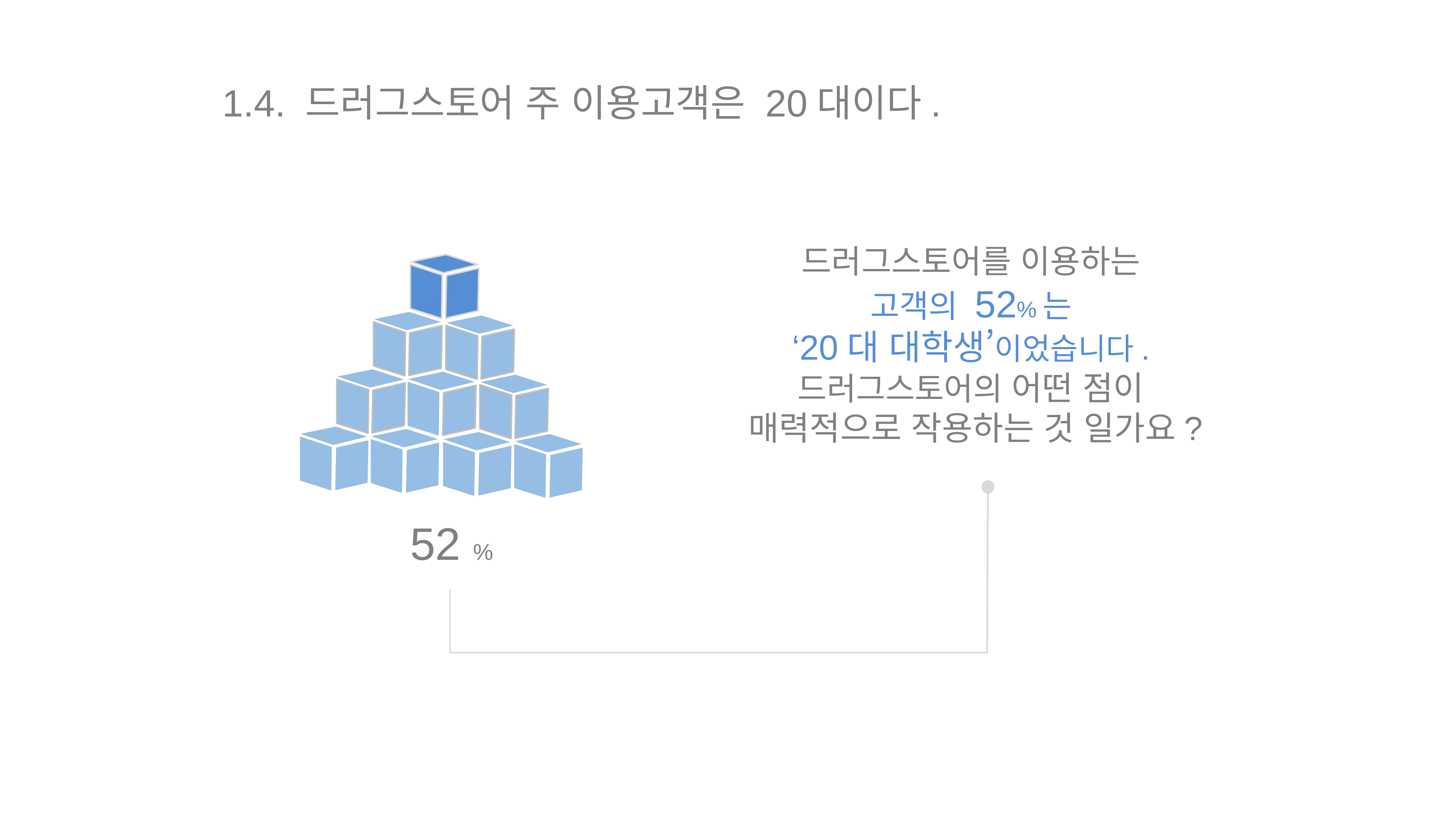

1.4. 드러그스토어 주 이용고객은 20대이다.
드러그스토어를 이용하는
고객의 52%는
‘20대 대학생’이었습니다.
드러그스토어의 어떤 점이
매력적으로 작용하는 것 일가요?

52 %